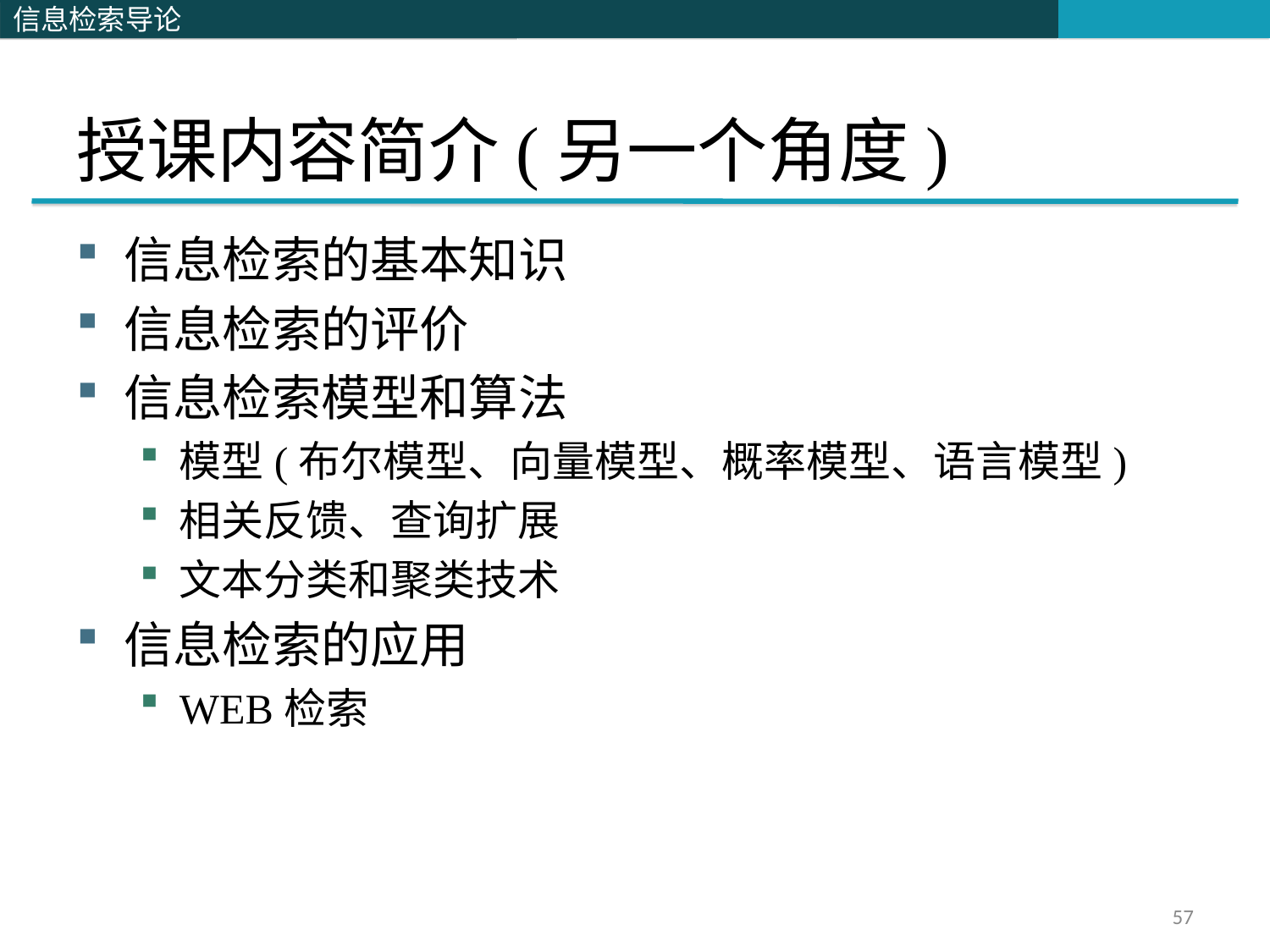

# 授课内容简介(另一个角度)
信息检索的基本知识
信息检索的评价
信息检索模型和算法
模型(布尔模型、向量模型、概率模型、语言模型)
相关反馈、查询扩展
文本分类和聚类技术
信息检索的应用
WEB检索
57